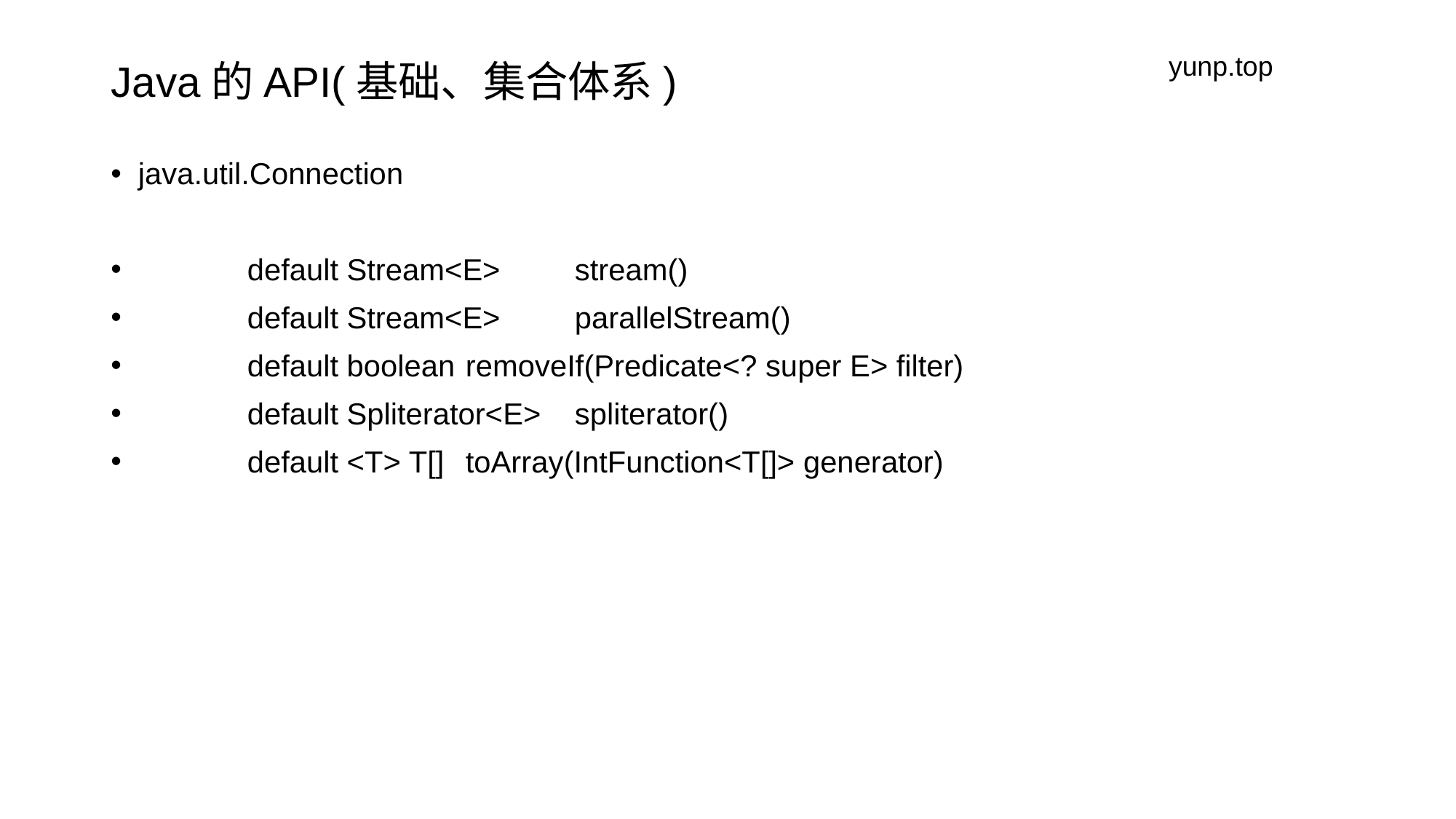

# Java的API(基础、集合体系)
yunp.top
java.util.Connection

	default Stream<E> 	stream()
	default Stream<E> 	parallelStream()
	default boolean 	removeIf​(Predicate<? super E> filter)
	default Spliterator<E> 	spliterator()
	default <T> T[] 	toArray​(IntFunction<T[]> generator)